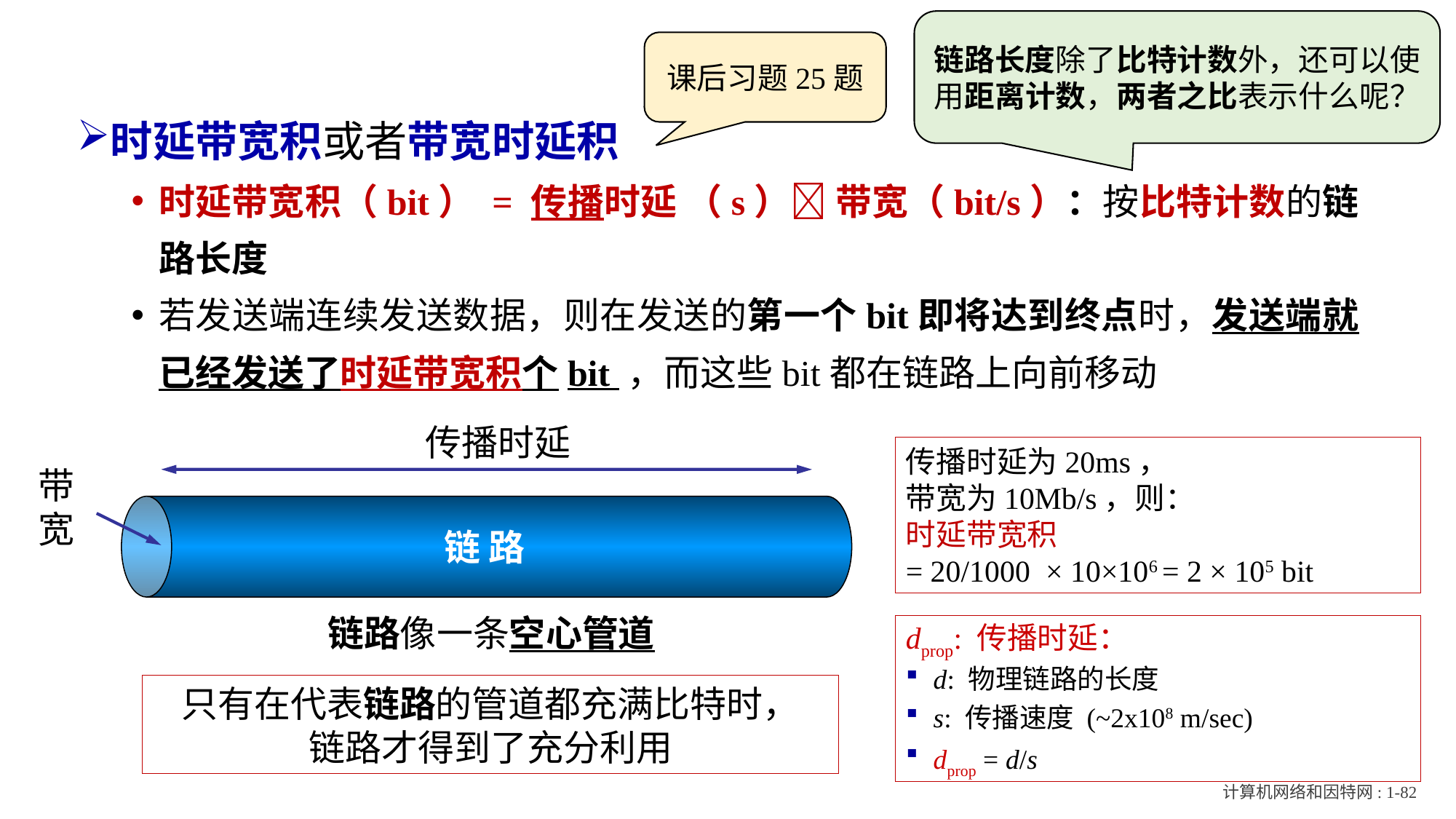

链路长度除了比特计数外，还可以使用距离计数，两者之比表示什么呢？
课后习题25题
时延带宽积或者带宽时延积
时延带宽积（bit） = 传播时延 （s）× 带宽（bit/s）：按比特计数的链路长度
若发送端连续发送数据，则在发送的第一个bit即将达到终点时，发送端就已经发送了时延带宽积个bit ，而这些bit都在链路上向前移动

传播时延
带宽

链 路
链路像一条空心管道
传播时延为20ms，
带宽为10Mb/s，则：
时延带宽积
= 20/1000  × 10×106 = 2 × 105 bit
dprop: 传播时延：
d: 物理链路的长度
s: 传播速度 (~2x108 m/sec)
dprop = d/s
只有在代表链路的管道都充满比特时，
链路才得到了充分利用
计算机网络和因特网: 1-82